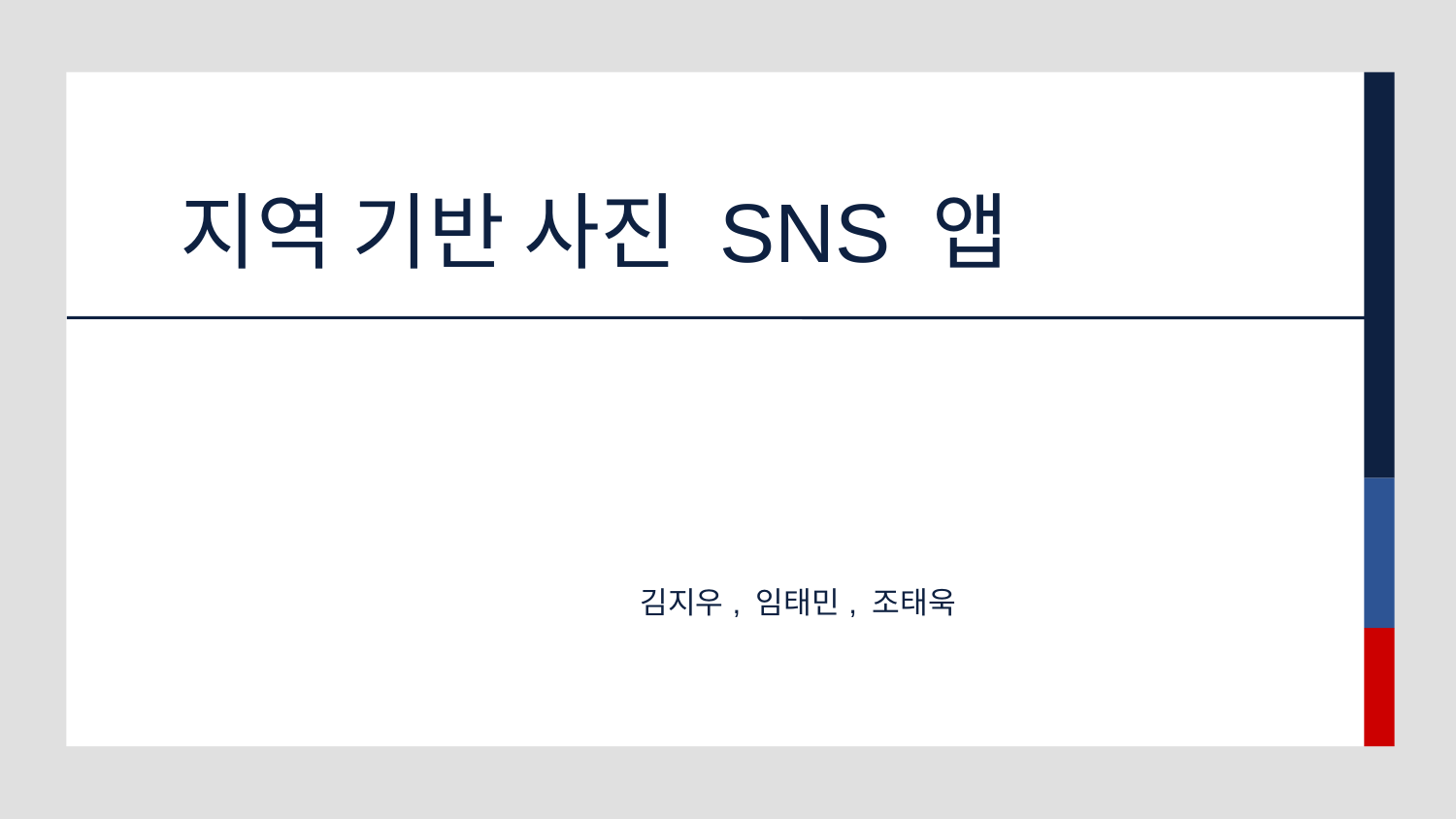

# 지역 기반 사진 SNS 앱
김지우, 임태민, 조태욱